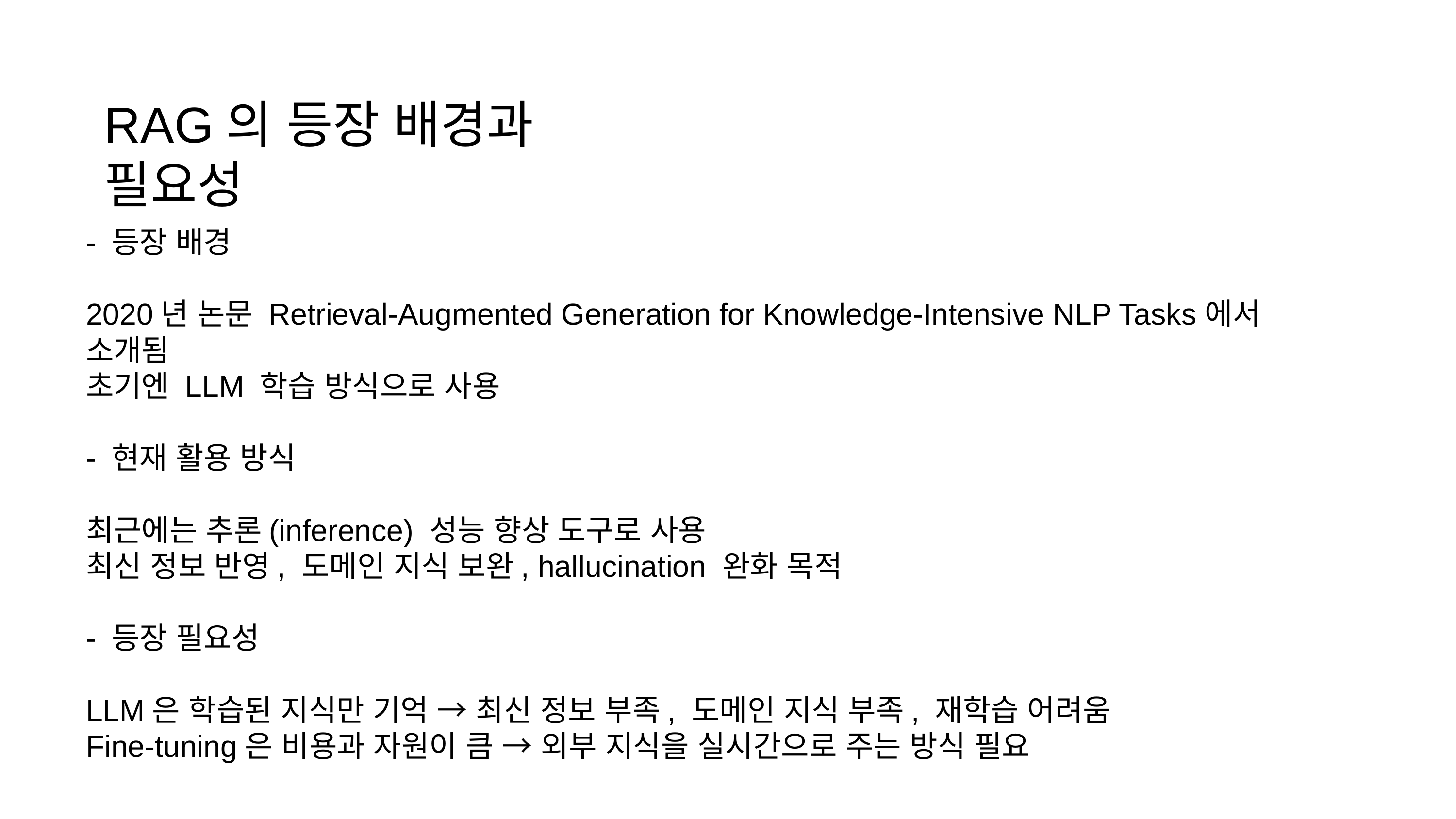

RAG의 등장 배경과 필요성
- 등장 배경

2020년 논문 Retrieval-Augmented Generation for Knowledge-Intensive NLP Tasks에서 소개됨
초기엔 LLM 학습 방식으로 사용

- 현재 활용 방식

최근에는 추론(inference) 성능 향상 도구로 사용
최신 정보 반영, 도메인 지식 보완, hallucination 완화 목적

- 등장 필요성

LLM은 학습된 지식만 기억 → 최신 정보 부족, 도메인 지식 부족, 재학습 어려움
Fine-tuning은 비용과 자원이 큼 → 외부 지식을 실시간으로 주는 방식 필요